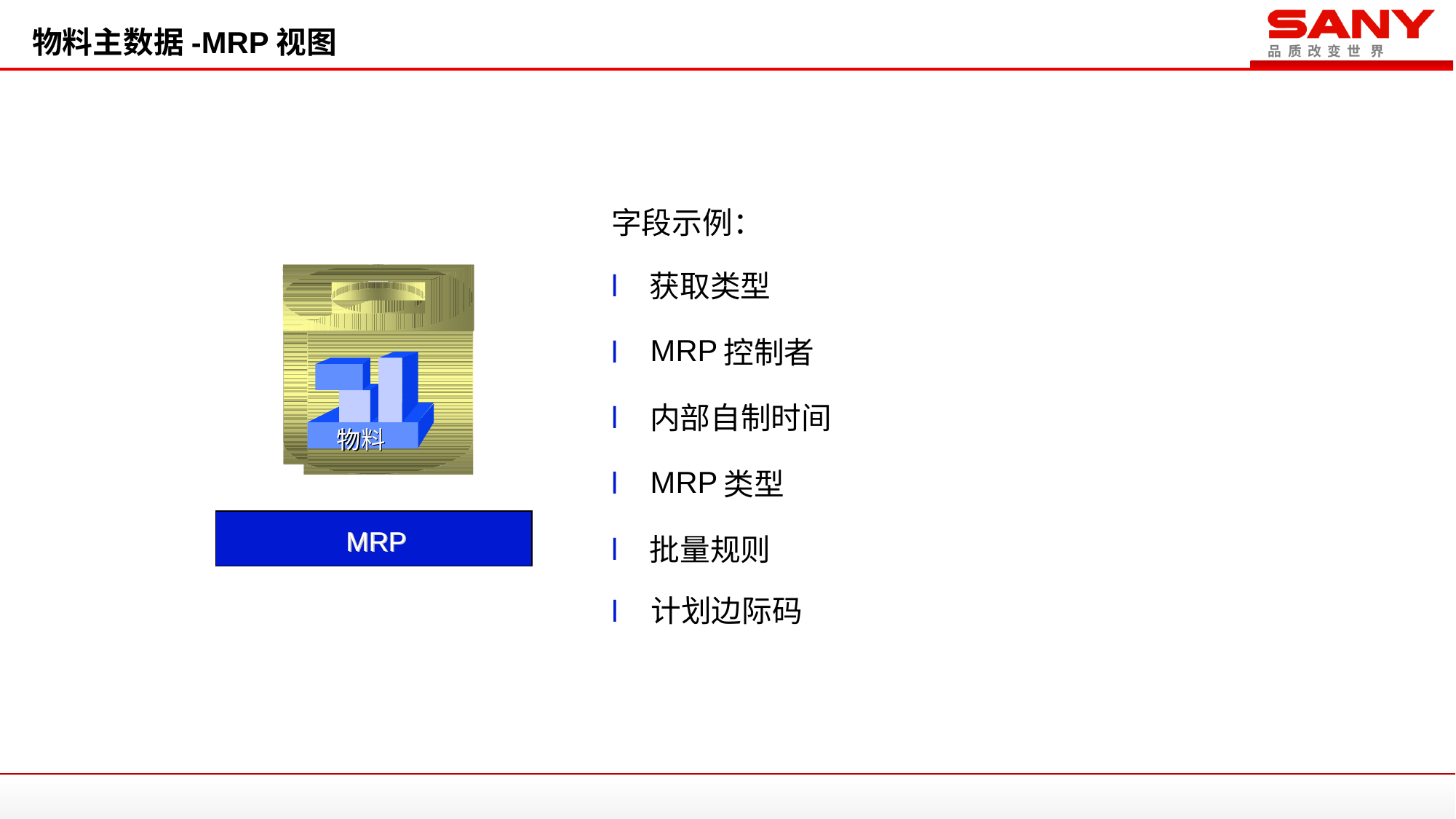

物料主数据-MRP视图

字段示例：

l
获取类型

MRP
l
控制者

物料
物料

l
内部自制时间

MRP
l
类型

MRP
MRP

l
批量规则
l
计划边际码